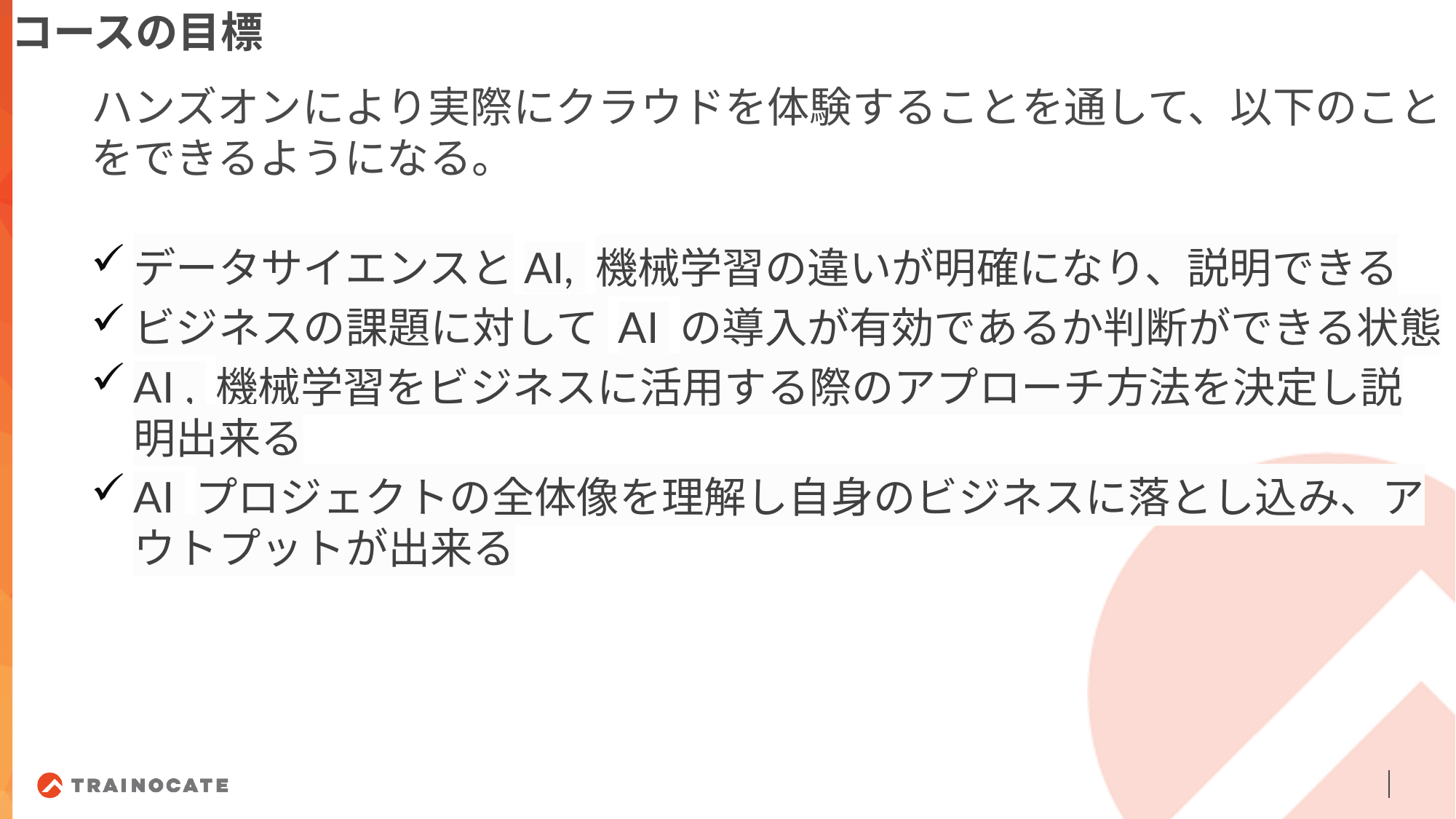

コースの目標
ハンズオンにより実際にクラウドを体験することを通して、以下のことをできるようになる。
データサイエンスとAI, 機械学習の違いが明確になり、説明できる
ビジネスの課題に対して AI の導入が有効であるか判断ができる状態
AI , 機械学習をビジネスに活用する際のアプローチ方法を決定し説明出来る
AI プロジェクトの全体像を理解し自身のビジネスに落とし込み、アウトプットが出来る